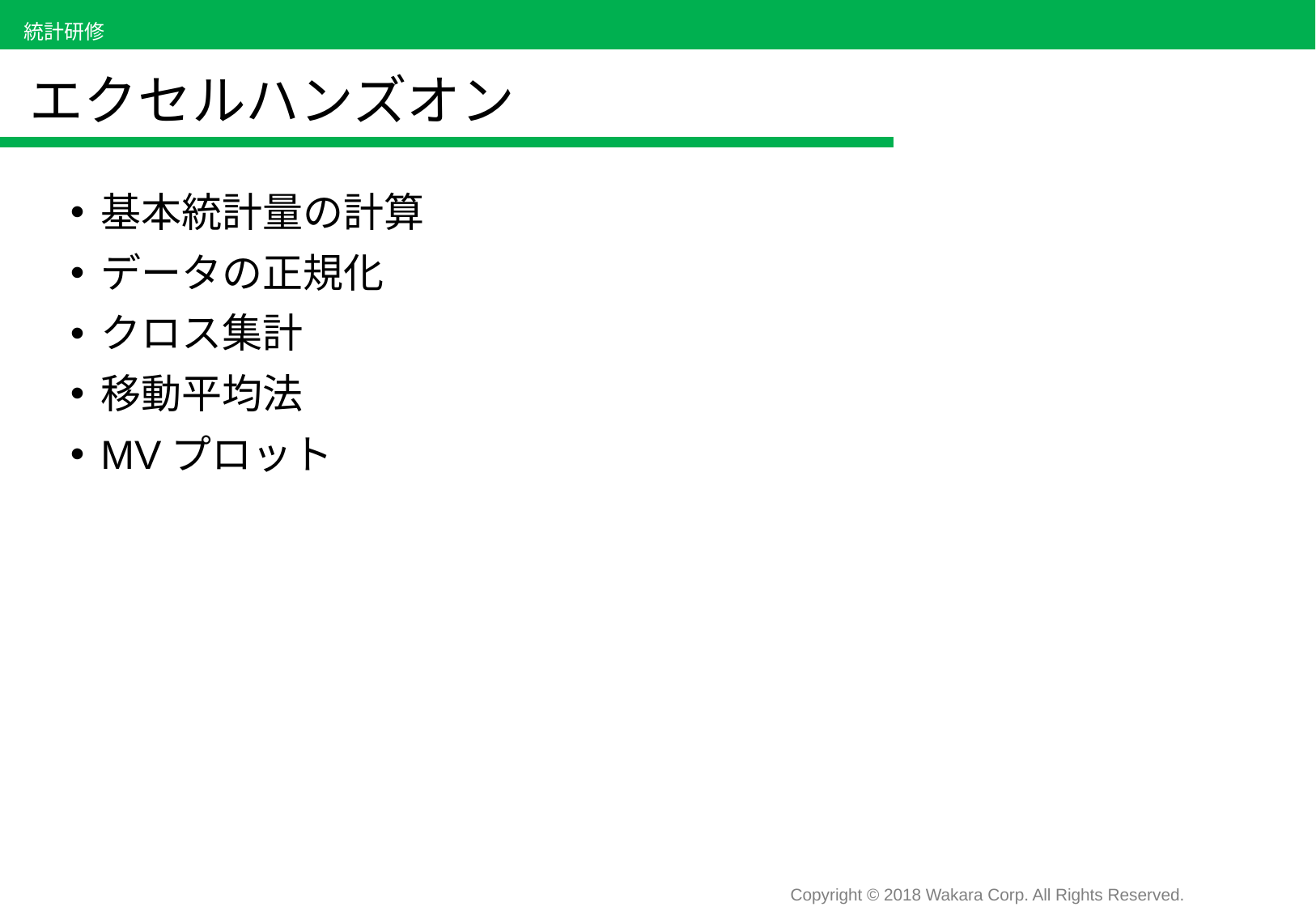

# エクセルハンズオン
基本統計量の計算
データの正規化
クロス集計
移動平均法
MVプロット